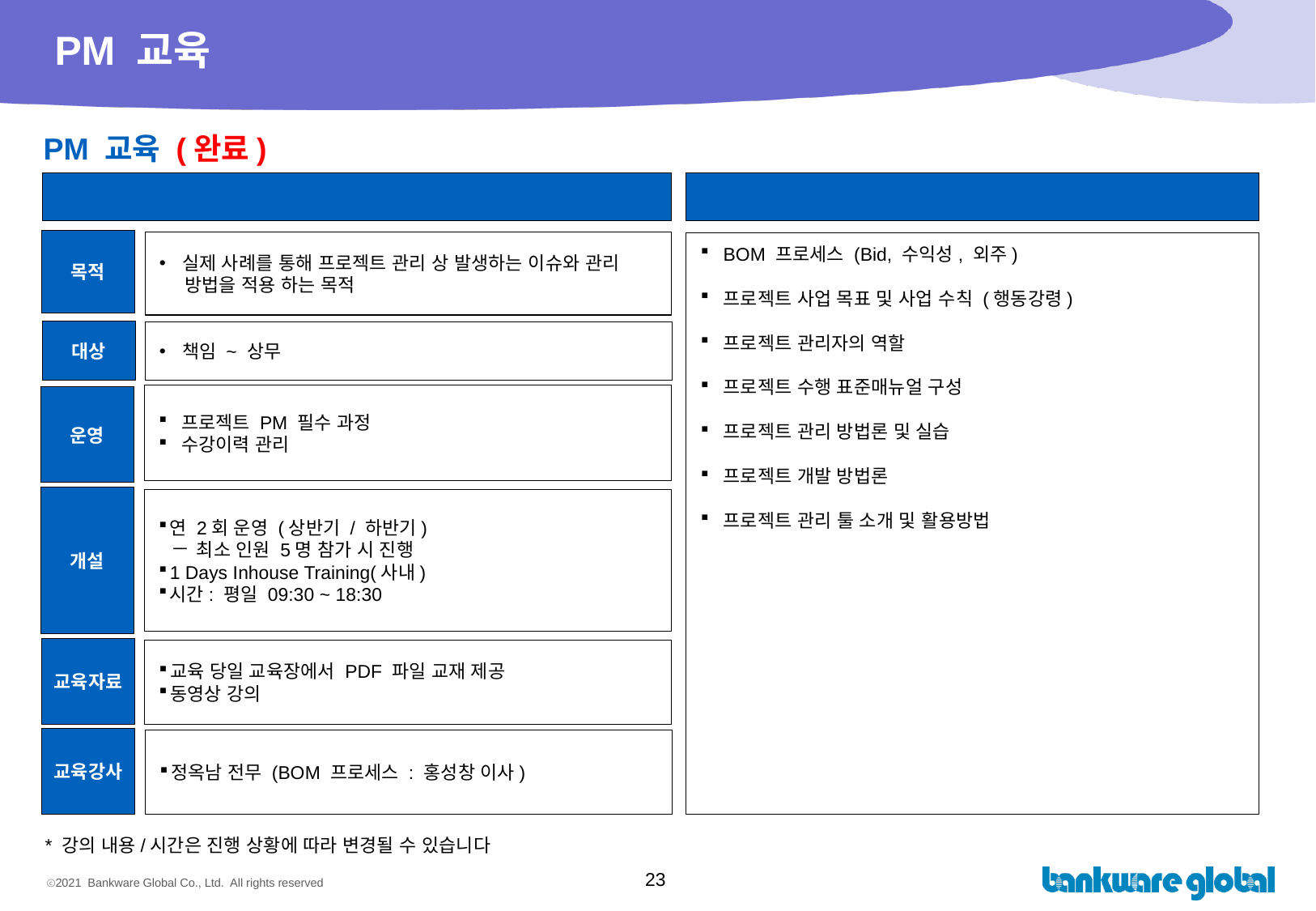

# PM 교육
PM 교육 (완료)
과정 개요
교육 내용(기본 안)
목적
실제 사례를 통해 프로젝트 관리 상 발생하는 이슈와 관리
    방법을 적용 하는 목적
BOM 프로세스 (Bid, 수익성, 외주)

프로젝트 사업 목표 및 사업 수칙 (행동강령)

프로젝트 관리자의 역할

프로젝트 수행 표준매뉴얼 구성

프로젝트 관리 방법론 및 실습

프로젝트 개발 방법론

프로젝트 관리 툴 소개 및 활용방법

대상
책임 ~ 상무
프로젝트 PM 필수 과정
수강이력 관리
운영
개설
연 2회 운영 (상반기 / 하반기)
최소 인원 5명 참가 시 진행
1 Days Inhouse Training(사내)
시간: 평일 09:30 ~ 18:30
교육자료
교육 당일 교육장에서 PDF 파일 교재 제공
동영상 강의
교육강사
정옥남 전무 (BOM 프로세스 : 홍성창 이사)
* 강의 내용/시간은 진행 상황에 따라 변경될 수 있습니다